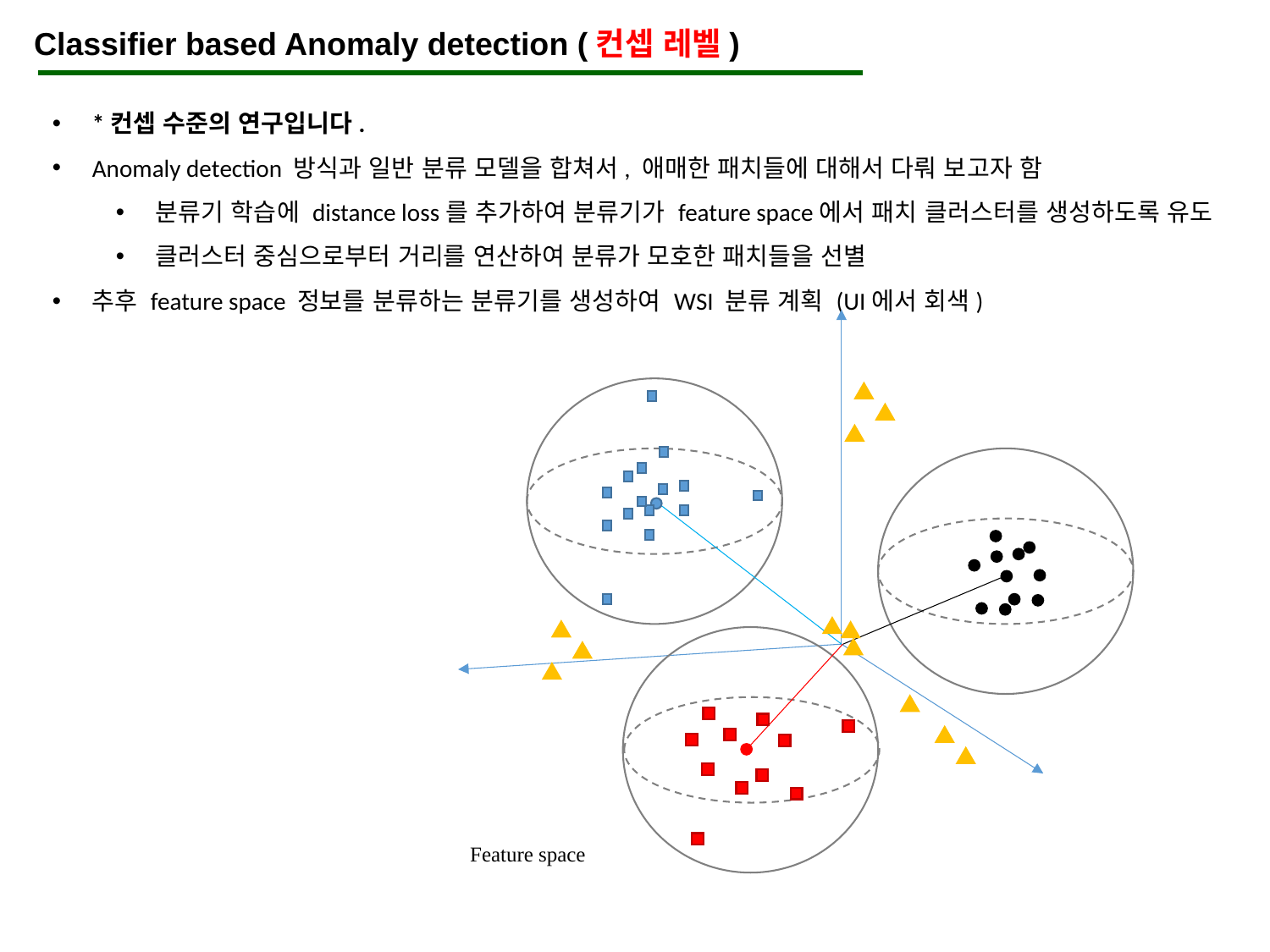

Classifier based Anomaly detection (컨셉 레벨)
*컨셉 수준의 연구입니다.
Anomaly detection 방식과 일반 분류 모델을 합쳐서, 애매한 패치들에 대해서 다뤄 보고자 함
분류기 학습에 distance loss를 추가하여 분류기가 feature space에서 패치 클러스터를 생성하도록 유도
클러스터 중심으로부터 거리를 연산하여 분류가 모호한 패치들을 선별
추후 feature space 정보를 분류하는 분류기를 생성하여 WSI 분류 계획 (UI에서 회색)

Feature space